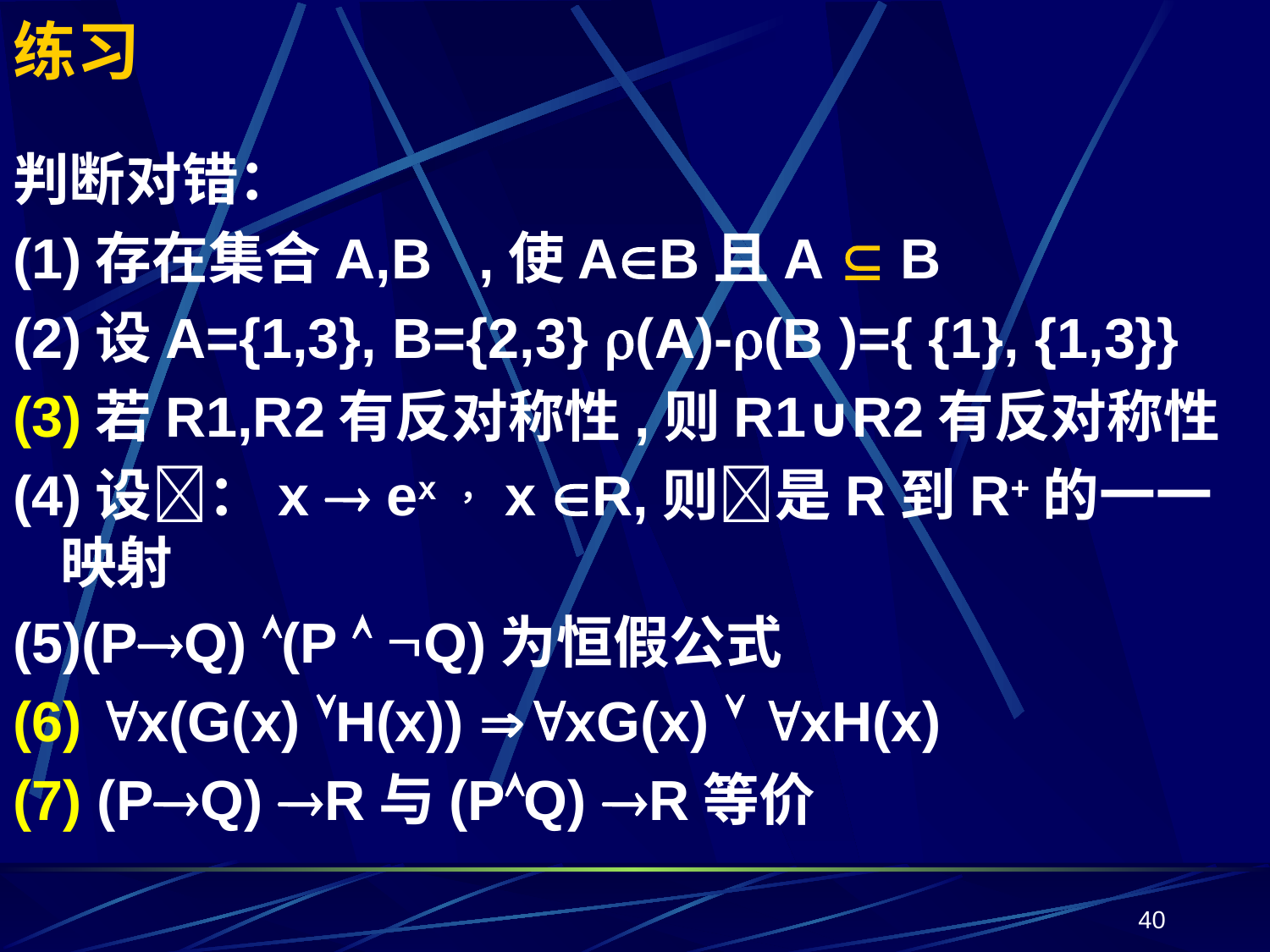

# 练习
判断对错：
(1)存在集合A,B   ,使A∈B且A ⊆ B
(2)设A={1,3}, B={2,3} ρ(A)-ρ(B )={ {1}, {1,3}}
(3)若R1,R2有反对称性,则R1∪R2有反对称性
(4)设σ：x → ex ，x ∈R,则σ是R到R+的一一映射
(5)(P→Q) ∧(P ∧ ¬Q)为恒假公式
(6) ∀x(G(x) ∨H(x)) ⇒∀xG(x) ∨ ∀xH(x)
(7) (P→Q) →R与(P∧Q) →R等价

40